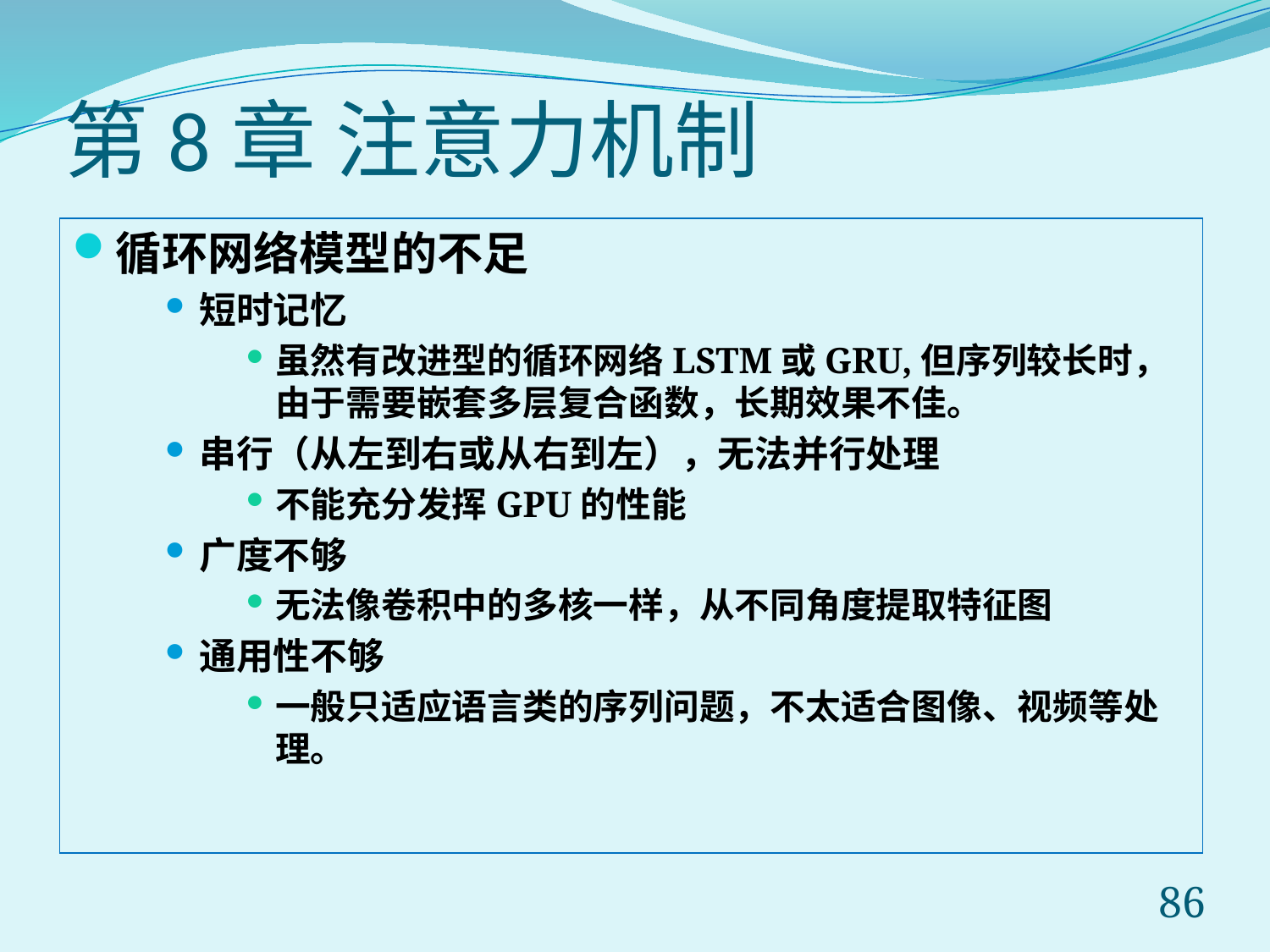

# 第8章 注意力机制
循环网络模型的不足
短时记忆
虽然有改进型的循环网络LSTM或GRU,但序列较长时，由于需要嵌套多层复合函数，长期效果不佳。
串行（从左到右或从右到左），无法并行处理
不能充分发挥GPU的性能
广度不够
无法像卷积中的多核一样，从不同角度提取特征图
通用性不够
一般只适应语言类的序列问题，不太适合图像、视频等处理。

86